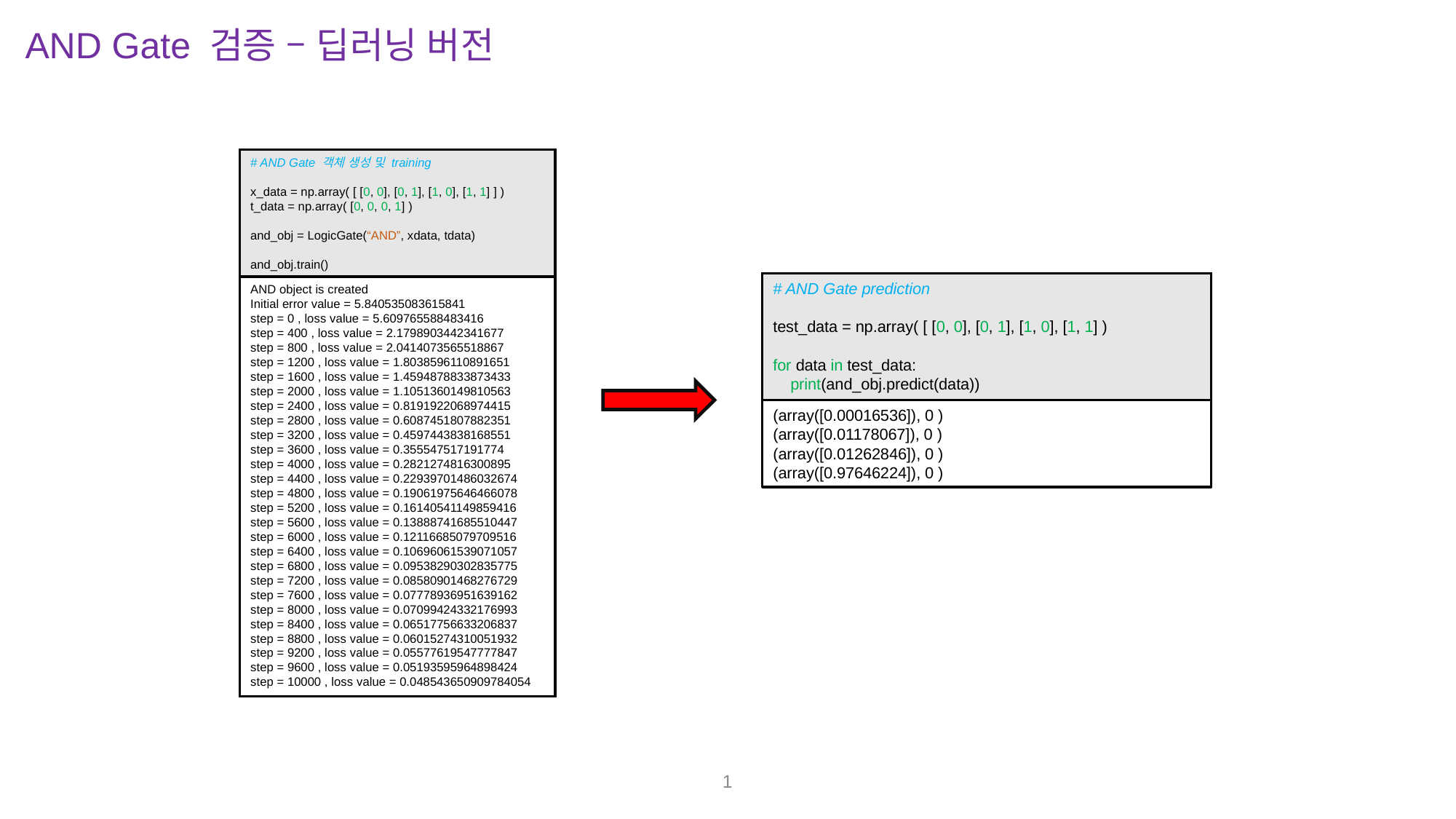

AND Gate 검증 – 딥러닝 버전
# AND Gate 객체 생성 및 training

x_data = np.array( [ [0, 0], [0, 1], [1, 0], [1, 1] ] )
t_data = np.array( [0, 0, 0, 1] )

and_obj = LogicGate(“AND”, xdata, tdata)

and_obj.train()
# AND Gate prediction

test_data = np.array( [ [0, 0], [0, 1], [1, 0], [1, 1] )

for data in test_data:
    print(and_obj.predict(data))
(array([0.00016536]), 0 )
(array([0.01178067]), 0 )
(array([0.01262846]), 0 )
(array([0.97646224]), 0 )
AND object is created
Initial error value = 5.840535083615841
step = 0 , loss value = 5.609765588483416
step = 400 , loss value = 2.1798903442341677
step = 800 , loss value = 2.0414073565518867
step = 1200 , loss value = 1.8038596110891651
step = 1600 , loss value = 1.4594878833873433
step = 2000 , loss value = 1.1051360149810563
step = 2400 , loss value = 0.8191922068974415
step = 2800 , loss value = 0.6087451807882351
step = 3200 , loss value = 0.4597443838168551
step = 3600 , loss value = 0.355547517191774
step = 4000 , loss value = 0.2821274816300895
step = 4400 , loss value = 0.22939701486032674
step = 4800 , loss value = 0.19061975646466078
step = 5200 , loss value = 0.16140541149859416
step = 5600 , loss value = 0.13888741685510447
step = 6000 , loss value = 0.12116685079709516
step = 6400 , loss value = 0.10696061539071057
step = 6800 , loss value = 0.09538290302835775
step = 7200 , loss value = 0.08580901468276729
step = 7600 , loss value = 0.07778936951639162
step = 8000 , loss value = 0.07099424332176993
step = 8400 , loss value = 0.06517756633206837
step = 8800 , loss value = 0.06015274310051932
step = 9200 , loss value = 0.05577619547777847
step = 9600 , loss value = 0.05193595964898424
step = 10000 , loss value = 0.048543650909784054

1